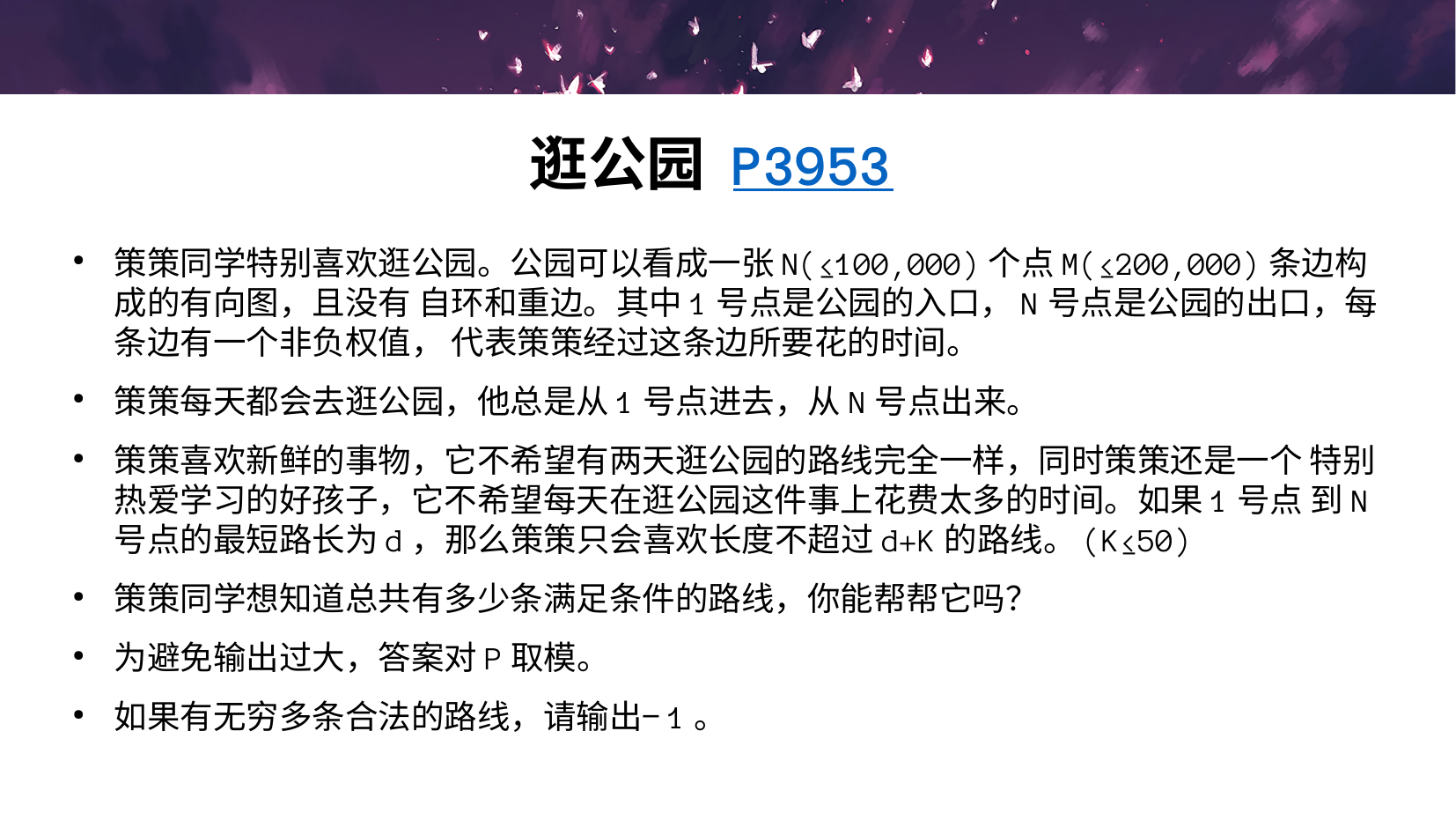

# 逛公园 P3953
策策同学特别喜欢逛公园。公园可以看成一张N(≤100,000)个点M(≤200,000)条边构成的有向图，且没有 自环和重边。其中1号点是公园的入口，N号点是公园的出口，每条边有一个非负权值， 代表策策经过这条边所要花的时间。
策策每天都会去逛公园，他总是从1号点进去，从N号点出来。
策策喜欢新鲜的事物，它不希望有两天逛公园的路线完全一样，同时策策还是一个 特别热爱学习的好孩子，它不希望每天在逛公园这件事上花费太多的时间。如果1号点 到N号点的最短路长为d，那么策策只会喜欢长度不超过d+K的路线。(K≤50)
策策同学想知道总共有多少条满足条件的路线，你能帮帮它吗？
为避免输出过大，答案对P取模。
如果有无穷多条合法的路线，请输出−1。